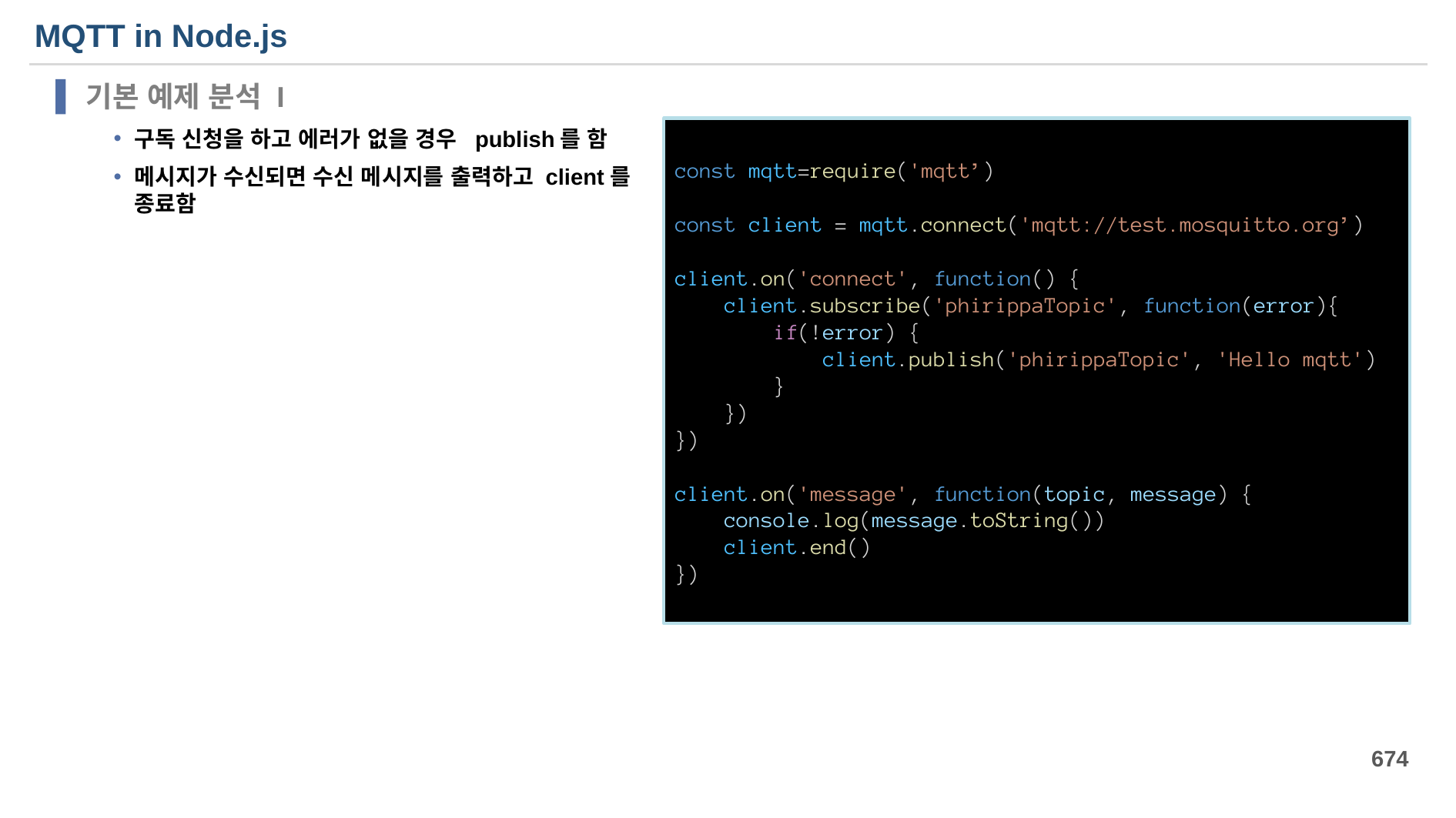

# MQTT in Node.js
기본 예제 분석 I
구독 신청을 하고 에러가 없을 경우  publish를 함
메시지가 수신되면 수신 메시지를 출력하고 client를 종료함

const mqtt=require('mqtt’)

const client = mqtt.connect('mqtt://test.mosquitto.org’)

client.on('connect', function() {
    client.subscribe('phirippaTopic', function(error){
        if(!error) {
            client.publish('phirippaTopic', 'Hello mqtt')
        }
    })
})
client.on('message', function(topic, message) {
    console.log(message.toString())
    client.end()
})
674